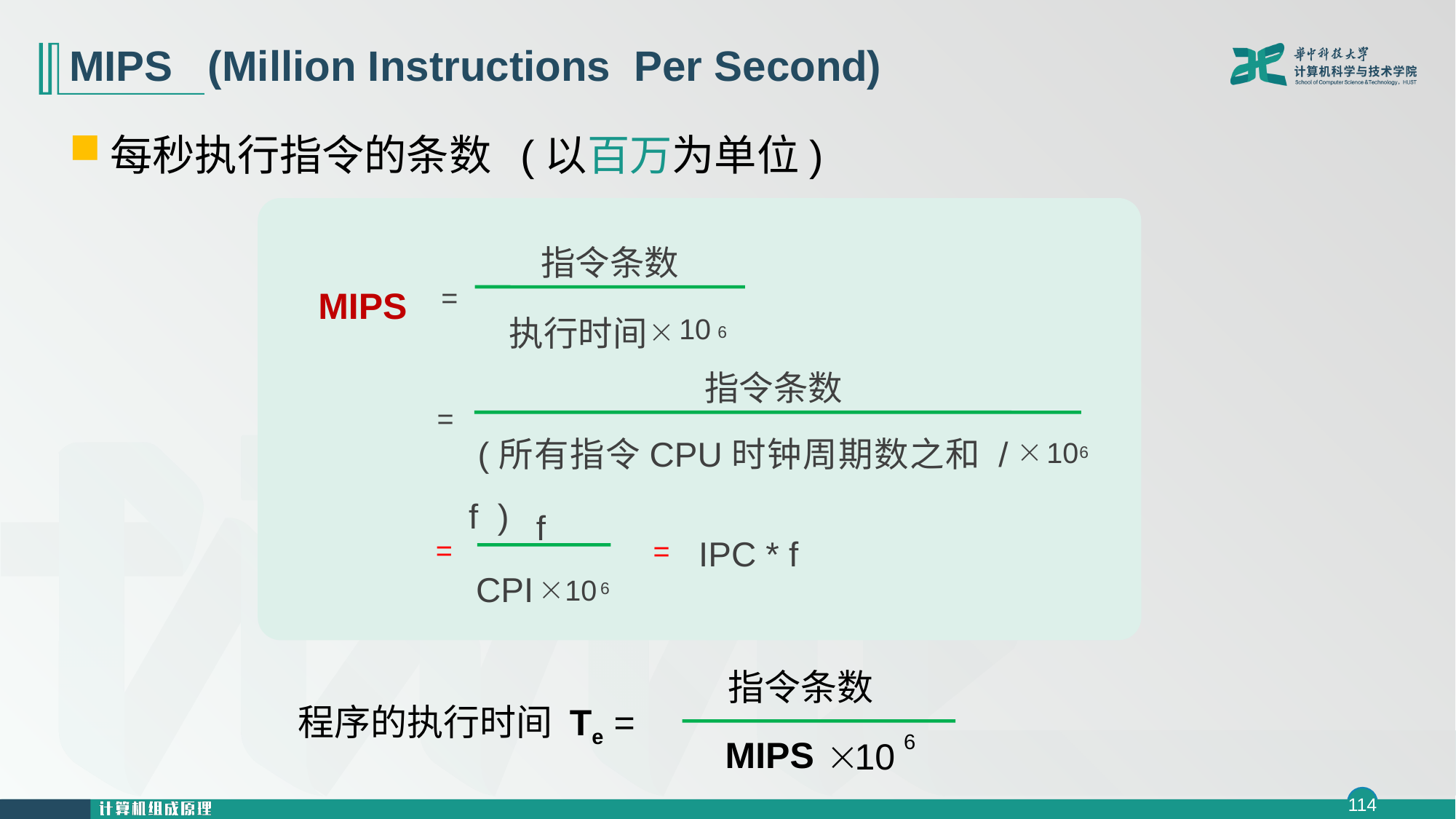

# MIPS   (Million Instructions  Per Second)
每秒执行指令的条数  (以百万为单位)

指令条数
MIPS
=
6

执行时间
10
×
指令条数
=
6

 ×
10
 (所有指令CPU时钟周期数之和 / f  )
f
=
=
IPC * f
6

CPI
×
10
指令条数

6
MIPS
×
10
 程序的执行时间 Te =